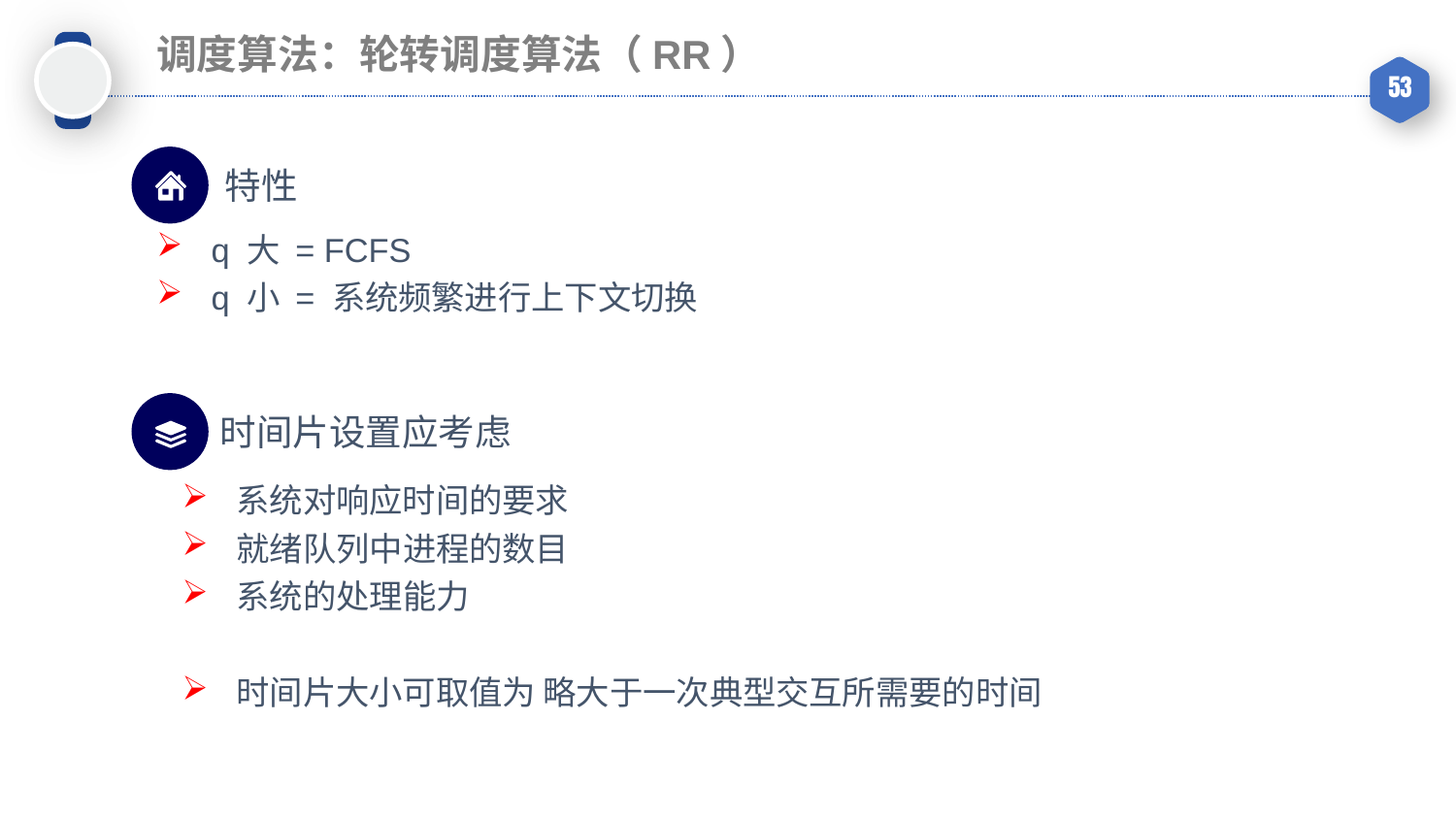

调度算法：轮转调度算法（RR）

特性

q 大 = FCFS
q 小 = 系统频繁进行上下文切换

时间片设置应考虑

系统对响应时间的要求
就绪队列中进程的数目
系统的处理能力

时间片大小可取值为 略大于一次典型交互所需要的时间